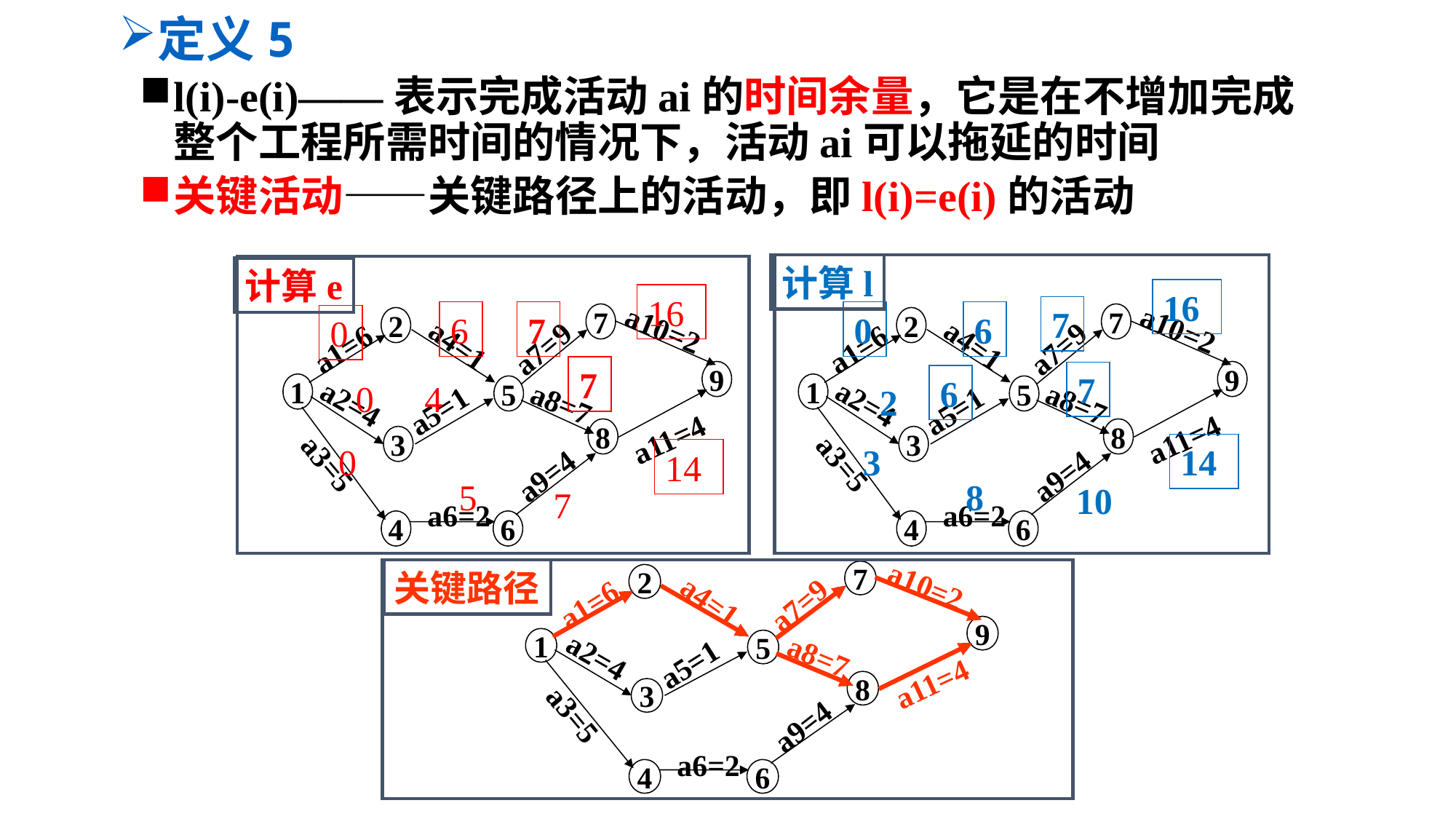

定义5
l(i)-e(i)——表示完成活动ai的时间余量，它是在不增加完成整个工程所需时间的情况下，活动ai可以拖延的时间
关键活动——关键路径上的活动，即l(i)=e(i)的活动
计算l
16
7
0
6
7
6
2
3
14
8
10

计算e
16
6
7
0
7
0
4
0
14
5
7
7
2

9
1
5

8
3

4
6

a10=2
a4=1
a1=6
a7=9
a2=4
a8=7
a5=1
a11=4
a3=5
a9=4
a6=2
7
2

9
1
5

8
3

4
6

a10=2
a4=1
a1=6
a7=9
a2=4
a8=7
a5=1
a11=4
a3=5
a9=4
a6=2

关键路径
7
a10=2
2
a4=1

a1=6
a7=9
9
1
5
a2=4
a8=7
a5=1

a11=4

8
3
a3=5
a9=4

a6=2
4
6